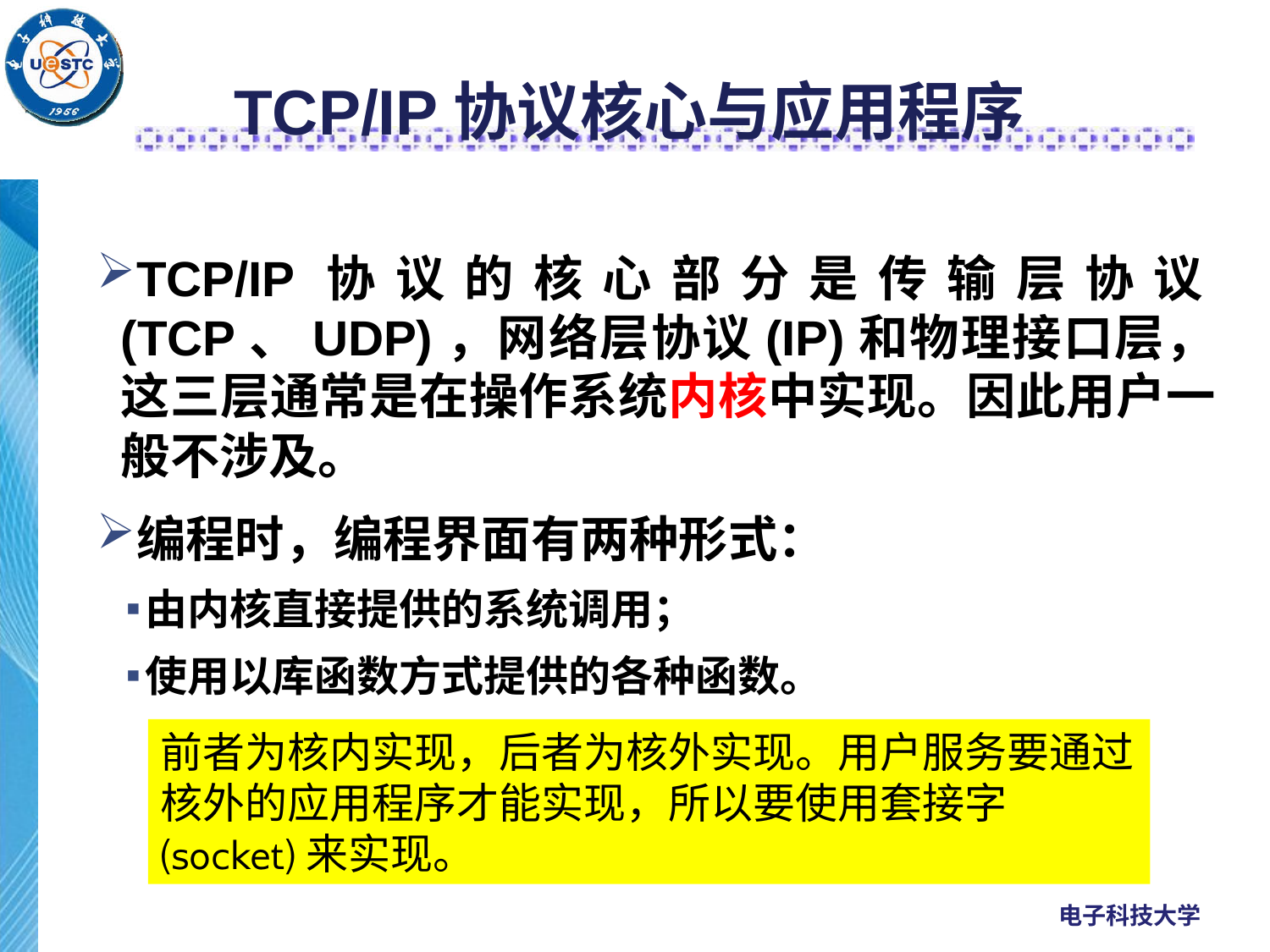

# TCP/IP协议核心与应用程序
TCP/IP协议的核心部分是传输层协议(TCP、UDP)，网络层协议(IP)和物理接口层，这三层通常是在操作系统内核中实现。因此用户一般不涉及。
编程时，编程界面有两种形式：
由内核直接提供的系统调用；
使用以库函数方式提供的各种函数。
前者为核内实现，后者为核外实现。用户服务要通过核外的应用程序才能实现，所以要使用套接字(socket)来实现。